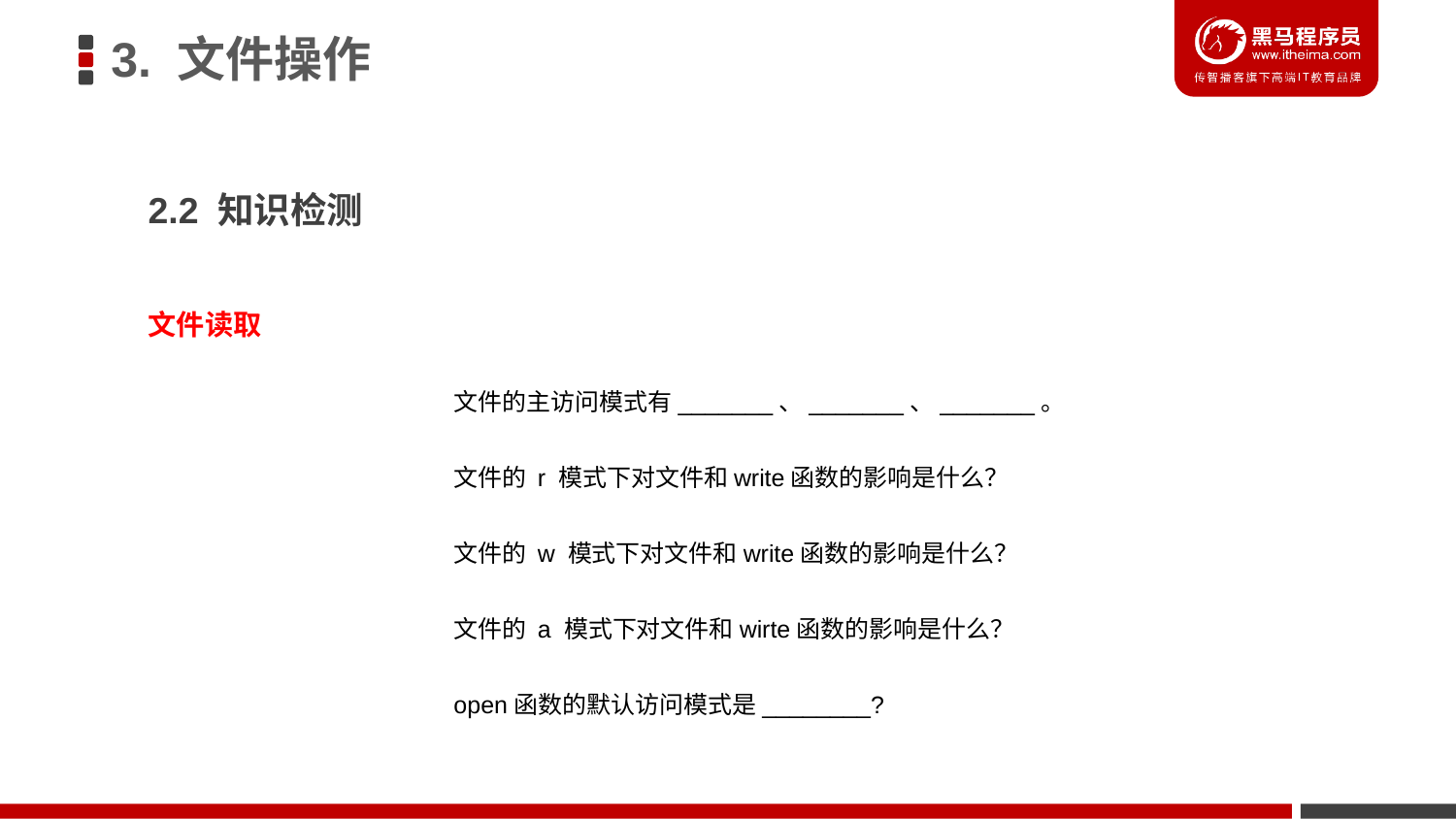

3. 文件操作
2.2 知识检测
文件读取
	文件的主访问模式有_______、_______、_______。

	文件的 r 模式下对文件和write函数的影响是什么？

	文件的 w 模式下对文件和write函数的影响是什么？

	文件的 a 模式下对文件和wirte函数的影响是什么？

	open函数的默认访问模式是________?